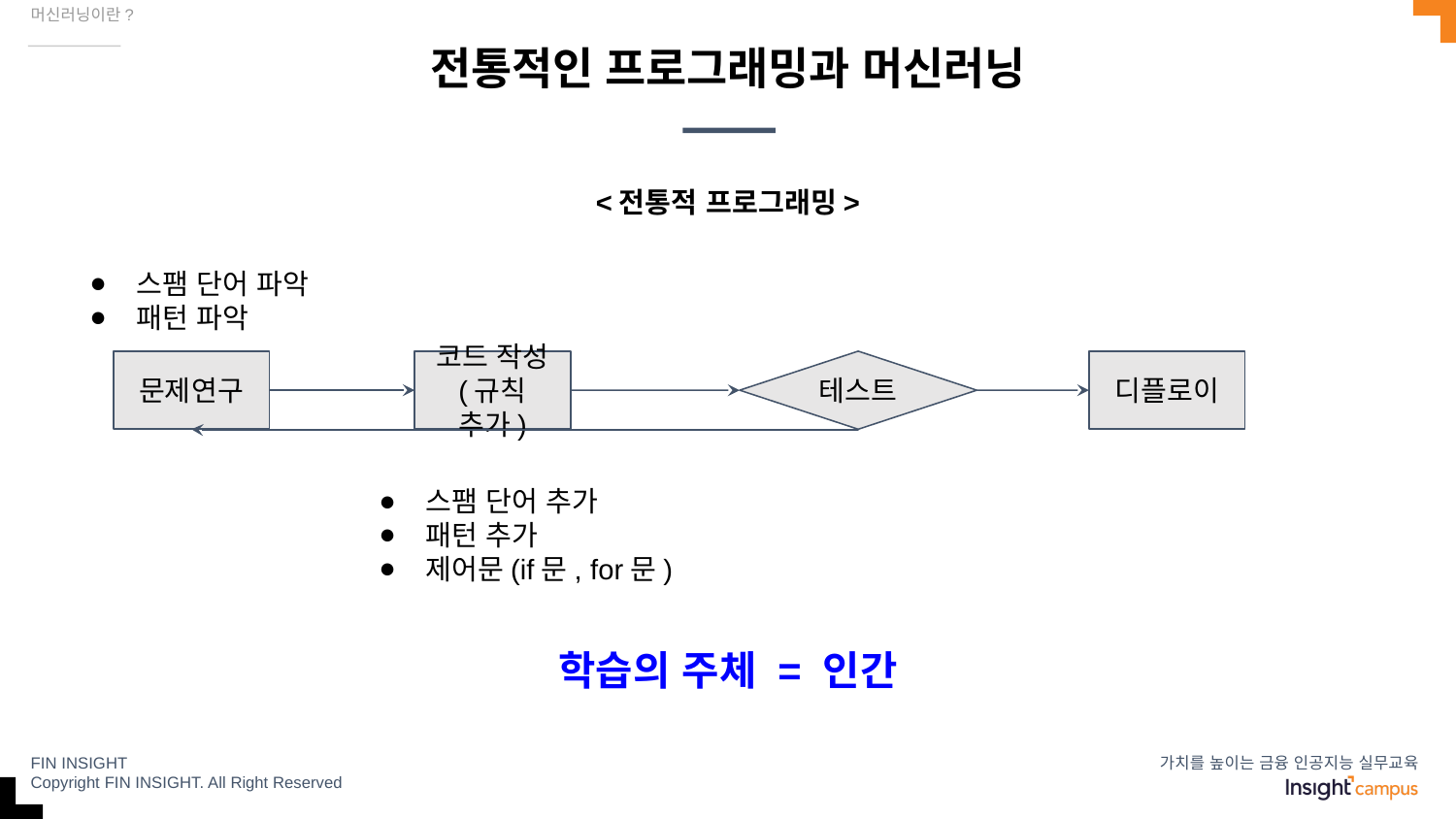

머신러닝이란?
# 전통적인 프로그래밍과 머신러닝
<전통적 프로그래밍>
스팸 단어 파악
패턴 파악
문제연구
코드 작성
(규칙 추가)
테스트
디플로이
스팸 단어 추가
패턴 추가
제어문(if문, for문)
학습의 주체 = 인간